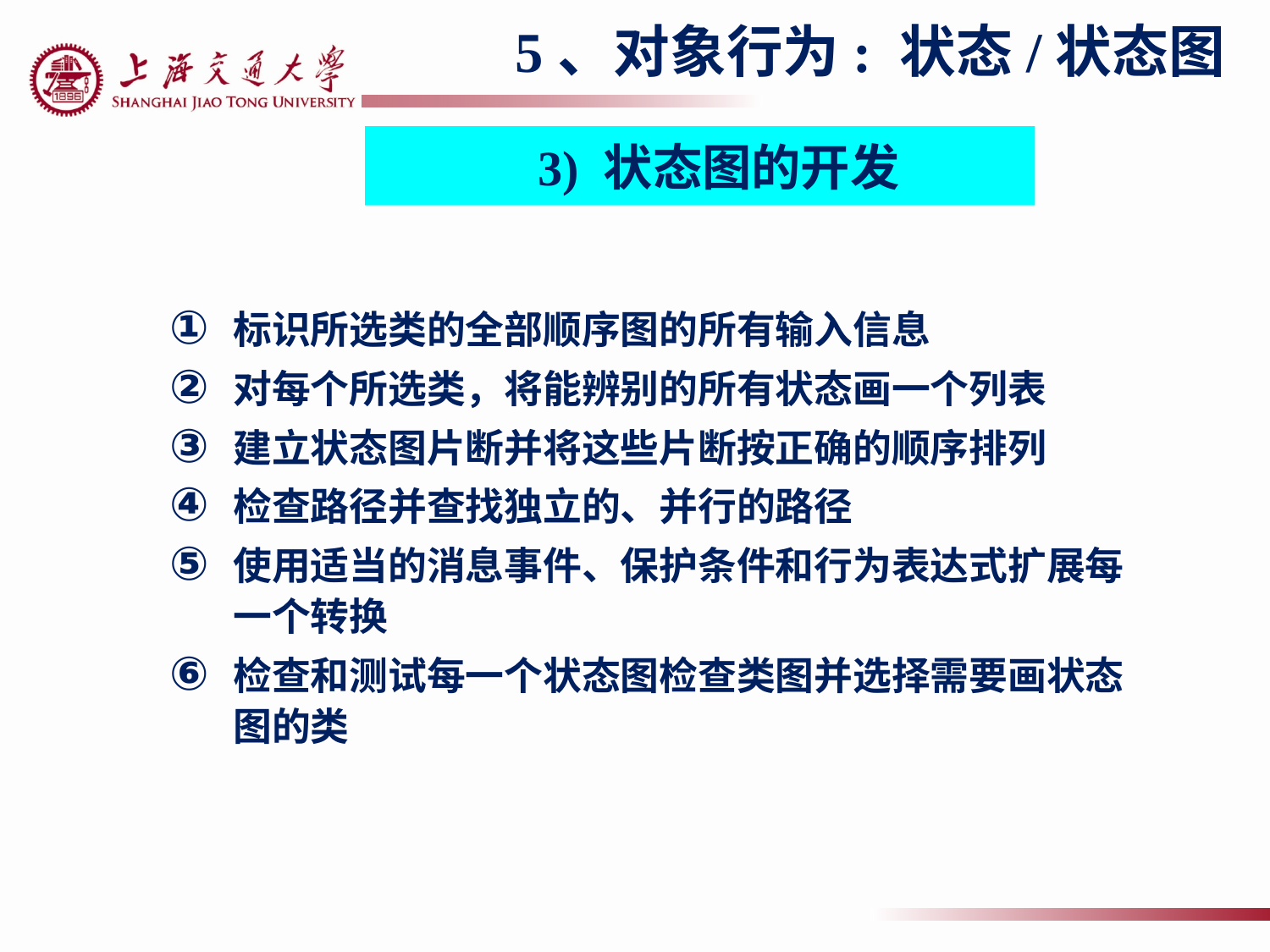

5、对象行为: 状态/状态图
3) 状态图的开发
标识所选类的全部顺序图的所有输入信息
对每个所选类，将能辨别的所有状态画一个列表
建立状态图片断并将这些片断按正确的顺序排列
检查路径并查找独立的、并行的路径
使用适当的消息事件、保护条件和行为表达式扩展每一个转换
检查和测试每一个状态图检查类图并选择需要画状态图的类